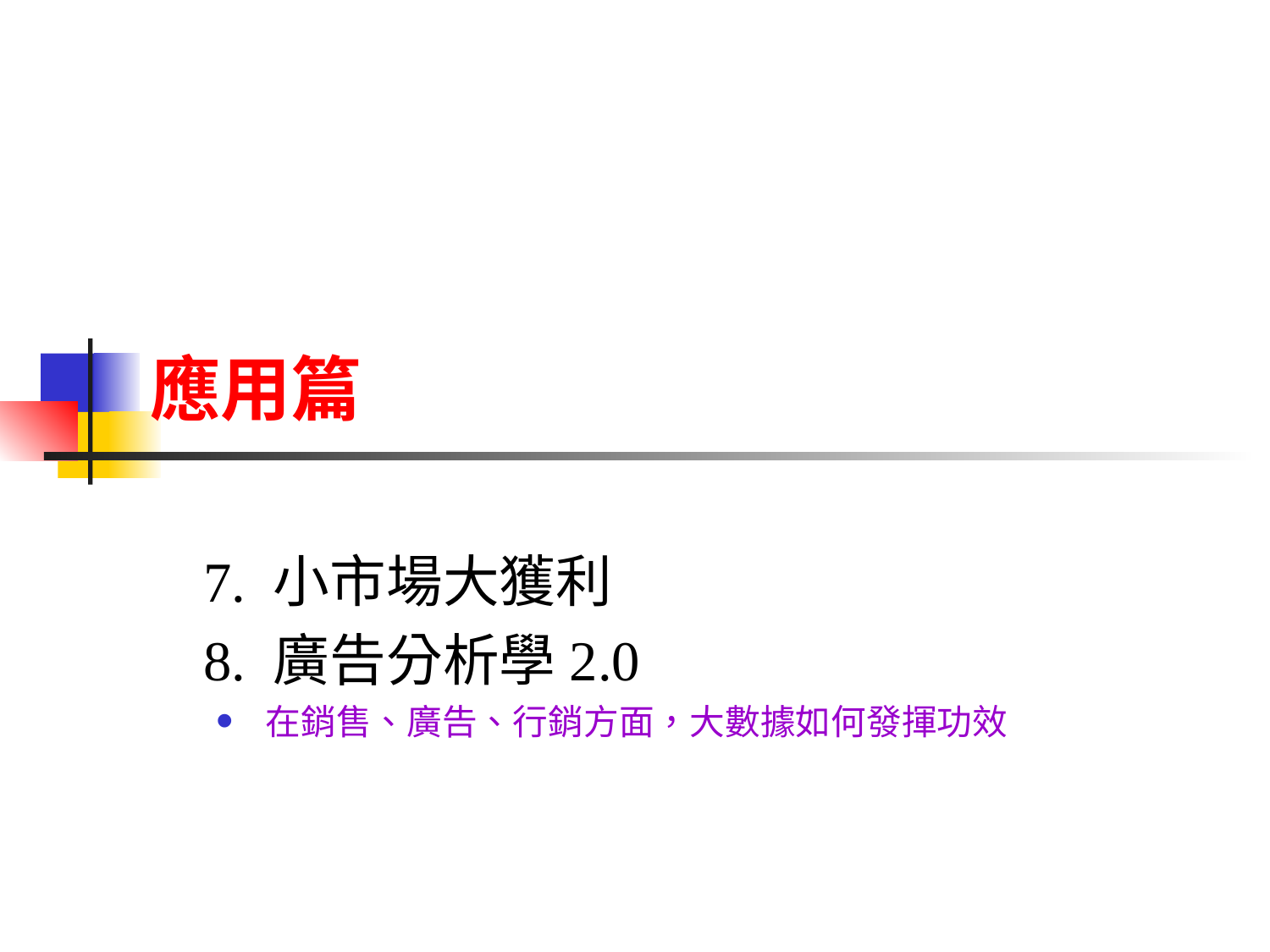

# 應用篇
7. 小市場大獲利
8. 廣告分析學2.0
在銷售、廣告、行銷方面，大數據如何發揮功效